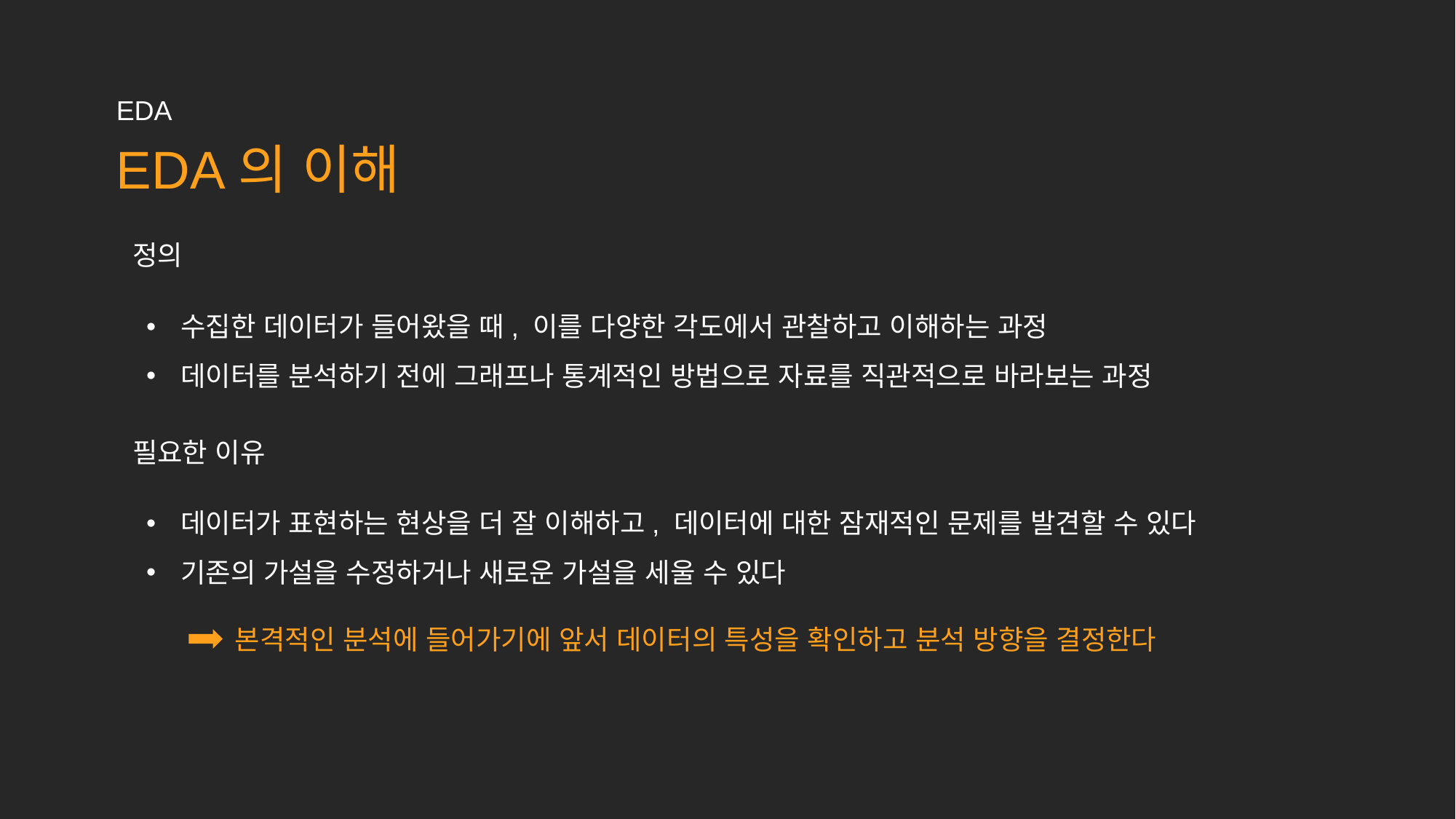

EDA
EDA의 이해
정의
수집한 데이터가 들어왔을 때, 이를 다양한 각도에서 관찰하고 이해하는 과정
데이터를 분석하기 전에 그래프나 통계적인 방법으로 자료를 직관적으로 바라보는 과정

데이터가 표현하는 현상을 더 잘 이해하고, 데이터에 대한 잠재적인 문제를 발견할 수 있다
기존의 가설을 수정하거나 새로운 가설을 세울 수 있다
[문제]
□x□ 행렬 → □ 개의 행과
□ 개의 열로 이루어진 행렬
① a1,2 =
② a3,2 =
③ a2,2 =
필요한 이유

본격적인 분석에 들어가기에 앞서 데이터의 특성을 확인하고 분석 방향을 결정한다